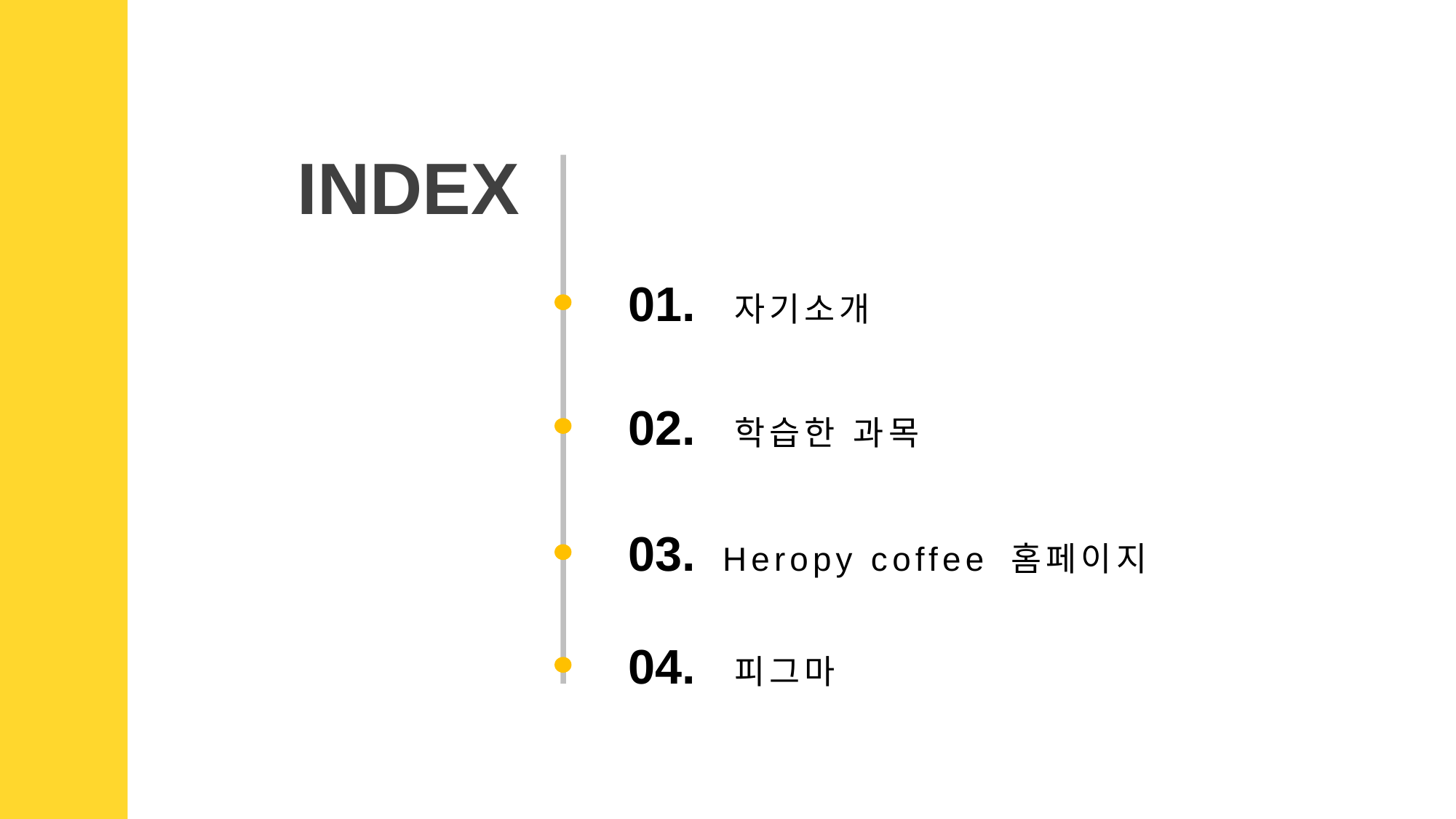

INDEX

01.  자기소개

02.  학습한 과목

03.  Heropy coffee 홈페이지

04.  피그마